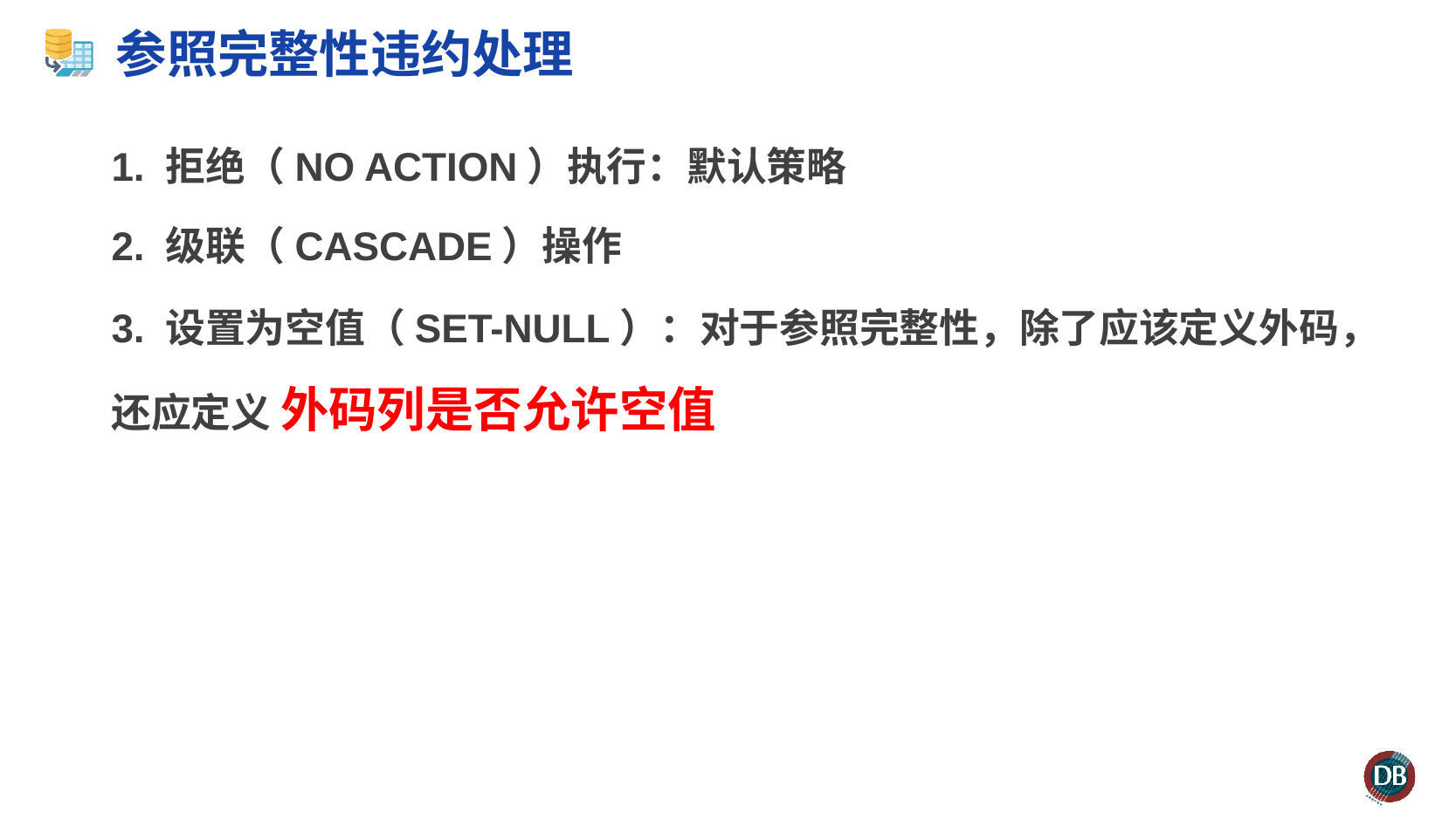

# 参照完整性违约处理
1. 拒绝（NO ACTION）执行：默认策略
2. 级联（CASCADE）操作
3. 设置为空值（SET-NULL）：对于参照完整性，除了应该定义外码，还应定义 外码列是否允许空值